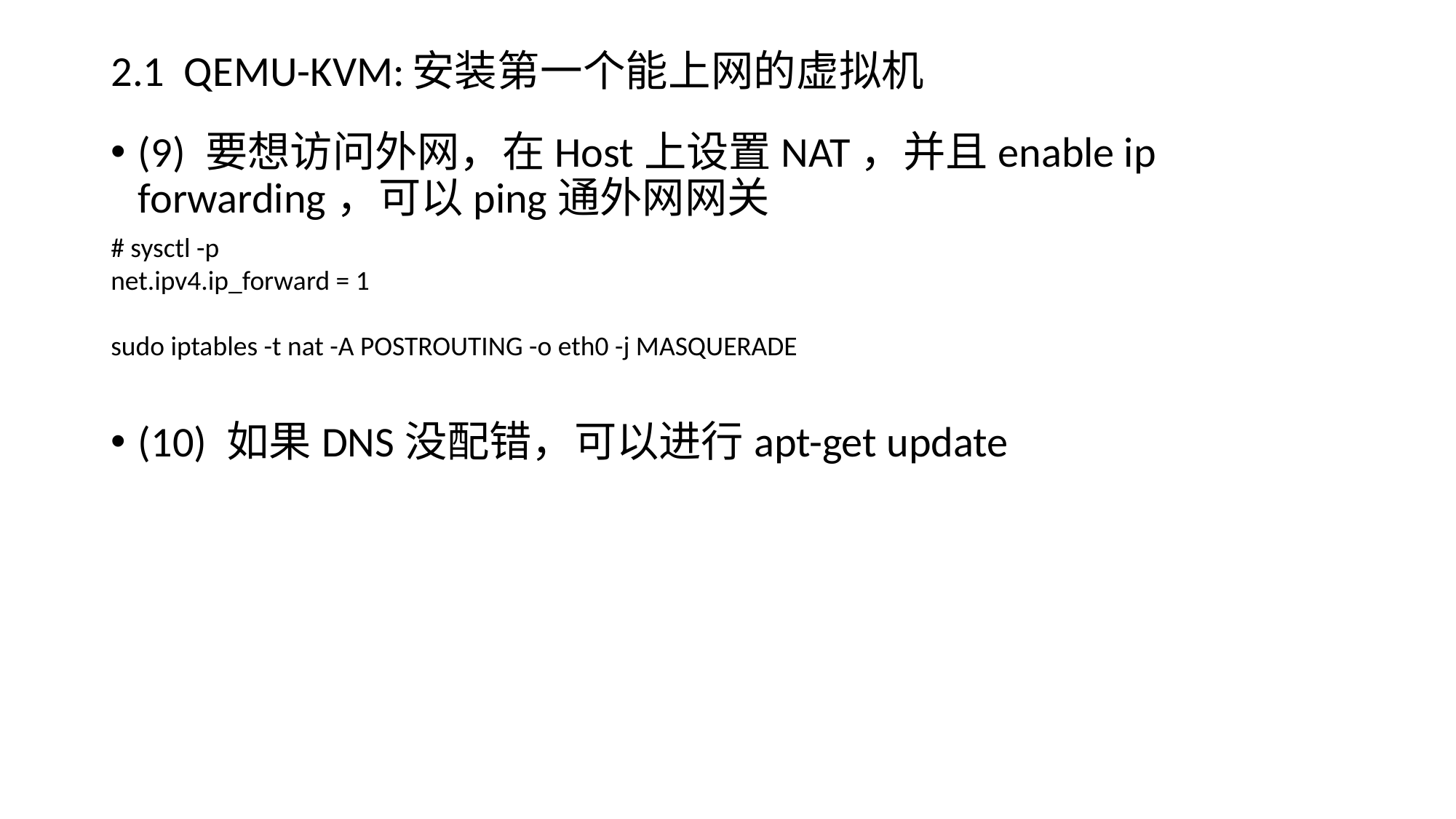

# 2.1  QEMU-KVM:安装第一个能上网的虚拟机
(9) 要想访问外网，在Host上设置NAT，并且enable ip forwarding，可以ping通外网网关

(10) 如果DNS没配错，可以进行apt-get update
# sysctl -p
net.ipv4.ip_forward = 1

sudo iptables -t nat -A POSTROUTING -o eth0 -j MASQUERADE